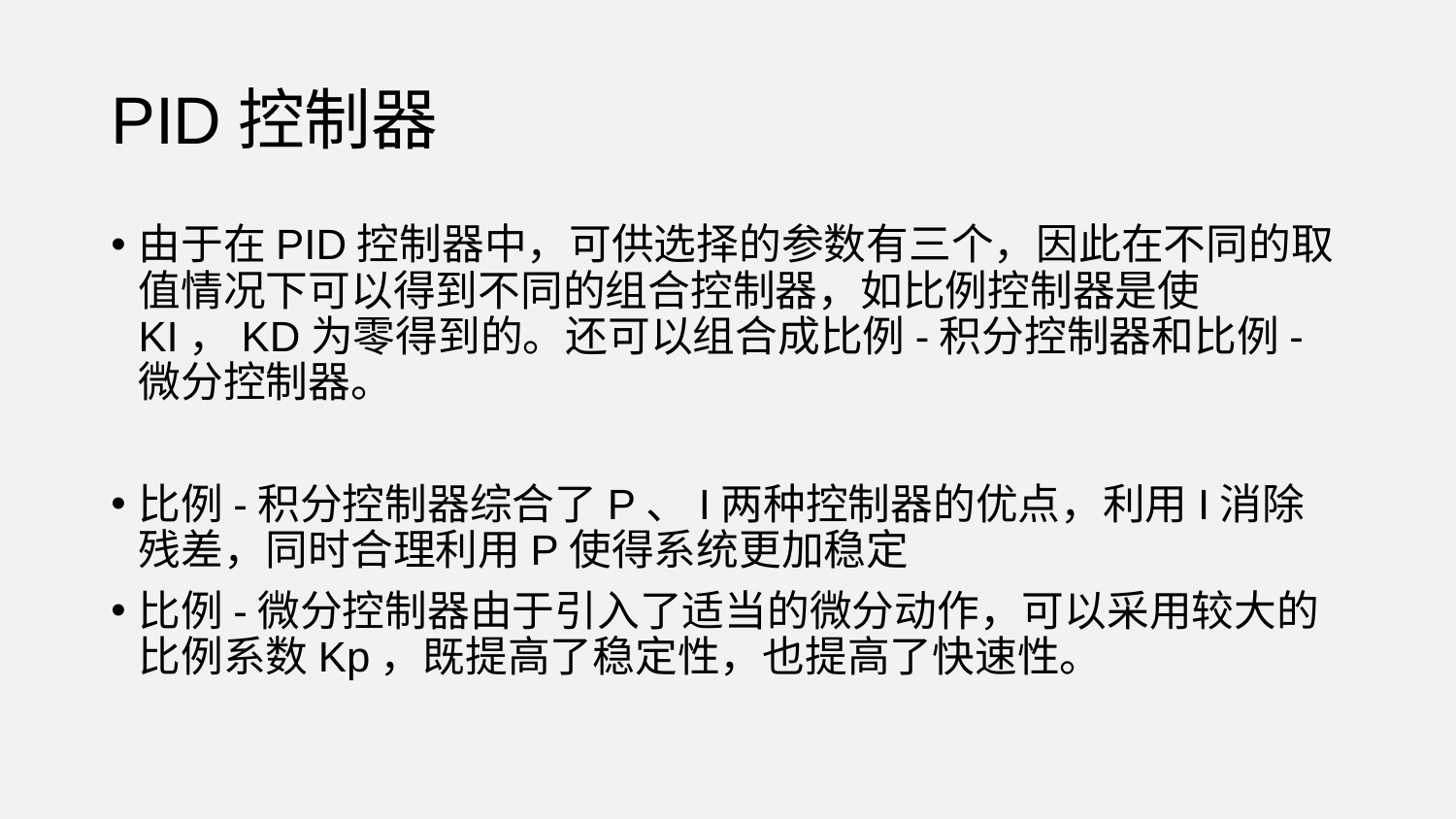

# PID控制器
由于在PID控制器中，可供选择的参数有三个，因此在不同的取值情况下可以得到不同的组合控制器，如比例控制器是使KI，KD为零得到的。还可以组合成比例-积分控制器和比例-微分控制器。

比例-积分控制器综合了P、I两种控制器的优点，利用I消除残差，同时合理利用P使得系统更加稳定
比例-微分控制器由于引入了适当的微分动作，可以采用较大的比例系数Kp，既提高了稳定性，也提高了快速性。